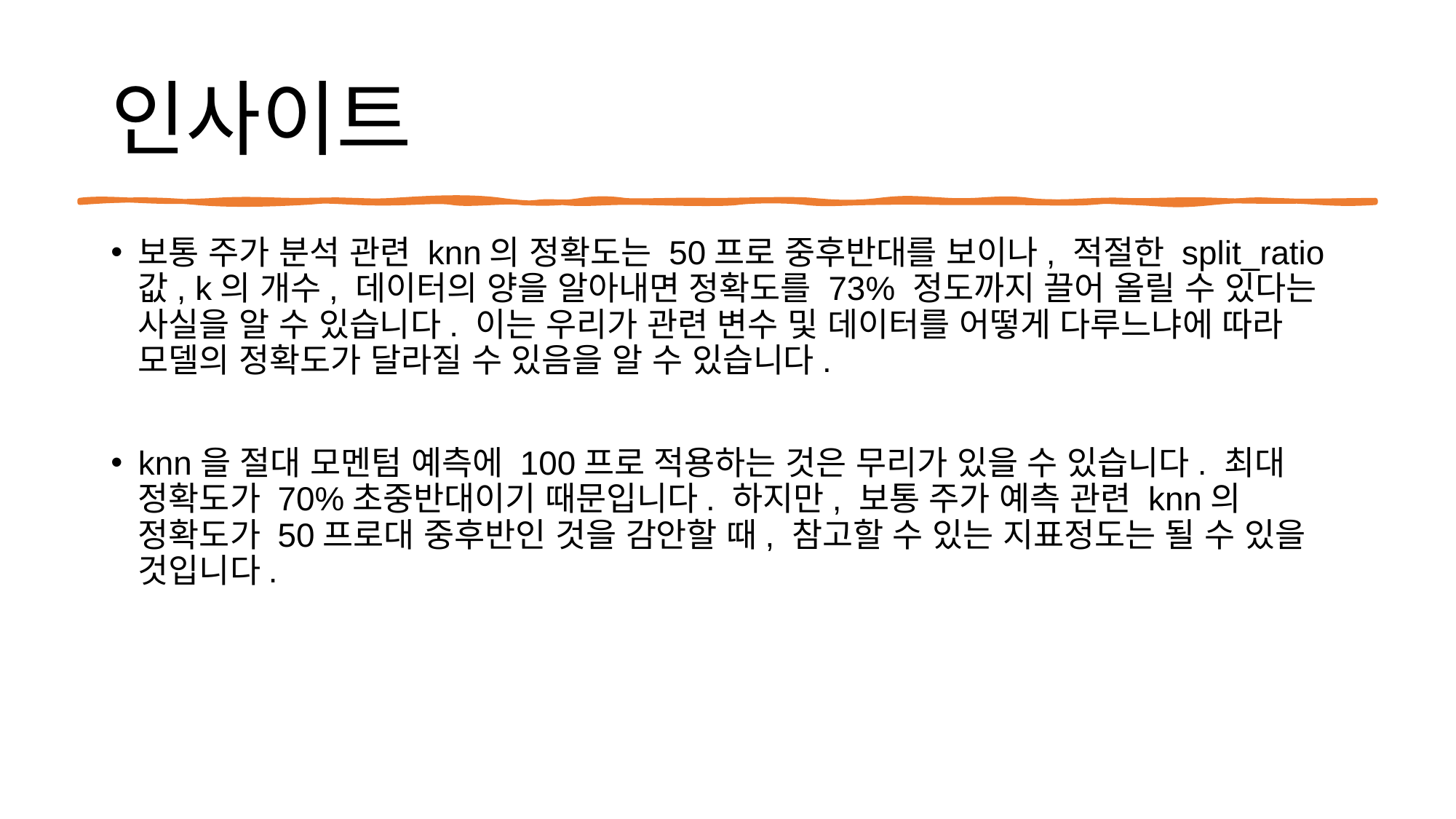

# 인사이트

보통 주가 분석 관련 knn의 정확도는 50프로 중후반대를 보이나, 적절한 split_ratio 값, k의 개수, 데이터의 양을 알아내면 정확도를 73% 정도까지 끌어 올릴 수 있다는 사실을 알 수 있습니다. 이는 우리가 관련 변수 및 데이터를 어떻게 다루느냐에 따라 모델의 정확도가 달라질 수 있음을 알 수 있습니다.

knn을 절대 모멘텀 예측에 100프로 적용하는 것은 무리가 있을 수 있습니다. 최대 정확도가 70%초중반대이기 때문입니다. 하지만, 보통 주가 예측 관련 knn의 정확도가 50프로대 중후반인 것을 감안할 때, 참고할 수 있는 지표정도는 될 수 있을 것입니다.